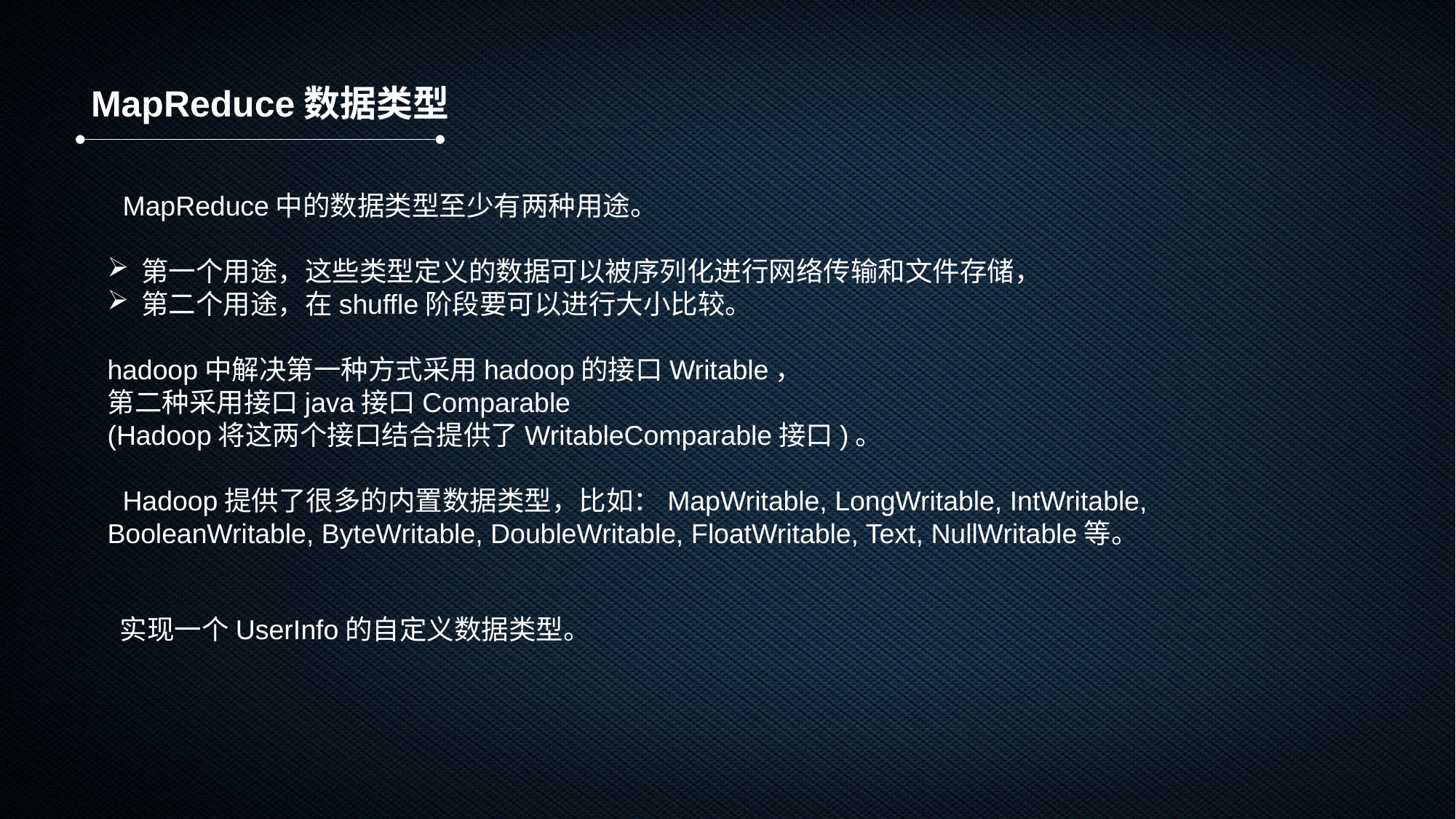

MapReduce数据类型
  MapReduce中的数据类型至少有两种用途。

第一个用途，这些类型定义的数据可以被序列化进行网络传输和文件存储，
第二个用途，在shuffle阶段要可以进行大小比较。

hadoop中解决第一种方式采用hadoop的接口Writable，
第二种采用接口java接口Comparable
(Hadoop将这两个接口结合提供了WritableComparable接口)。

  Hadoop提供了很多的内置数据类型，比如：MapWritable, LongWritable, IntWritable, BooleanWritable, ByteWritable, DoubleWritable, FloatWritable, Text, NullWritable等。
实现一个UserInfo的自定义数据类型。